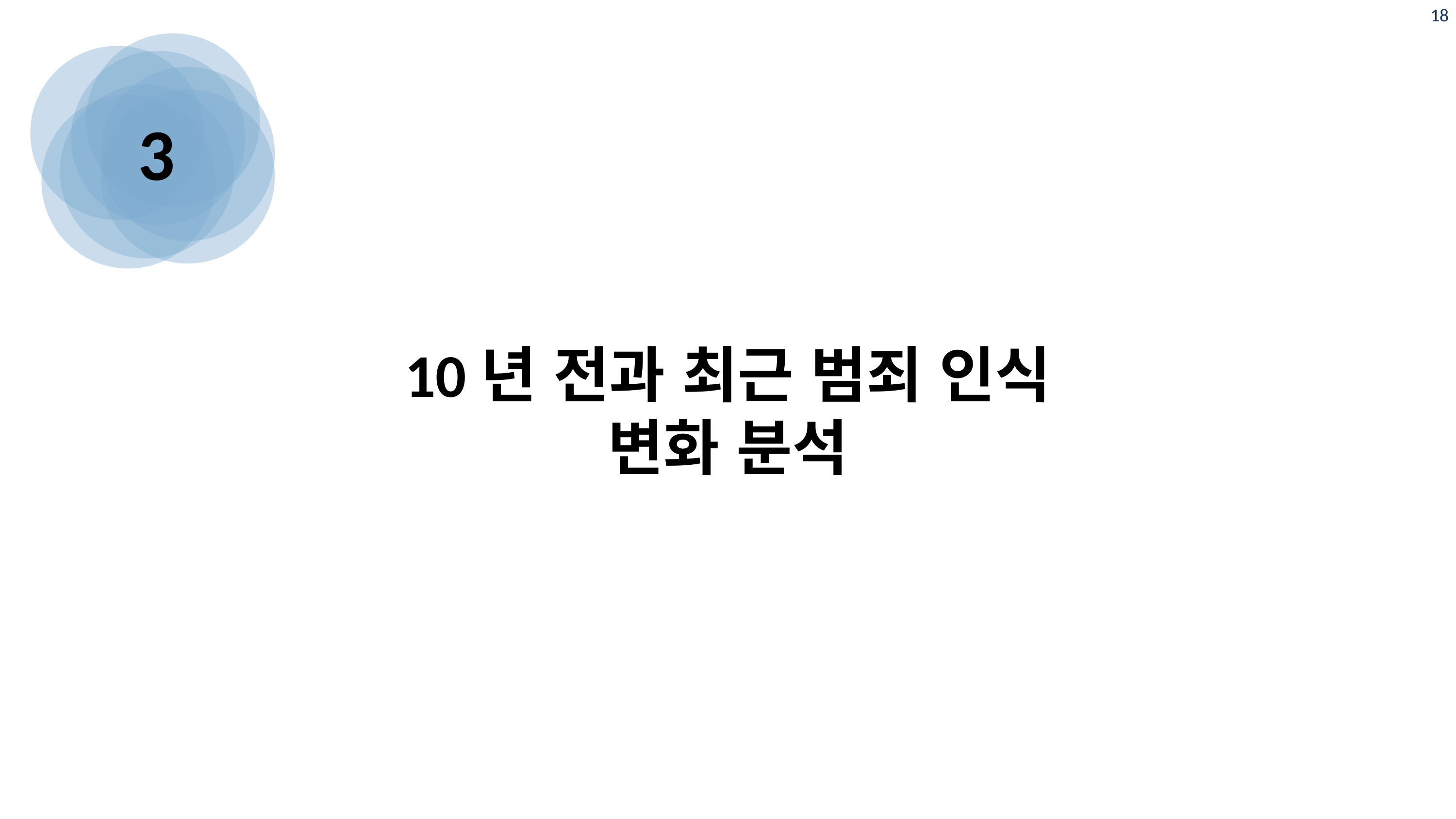

3
# 10년 전과 최근 범죄 인식 변화 분석